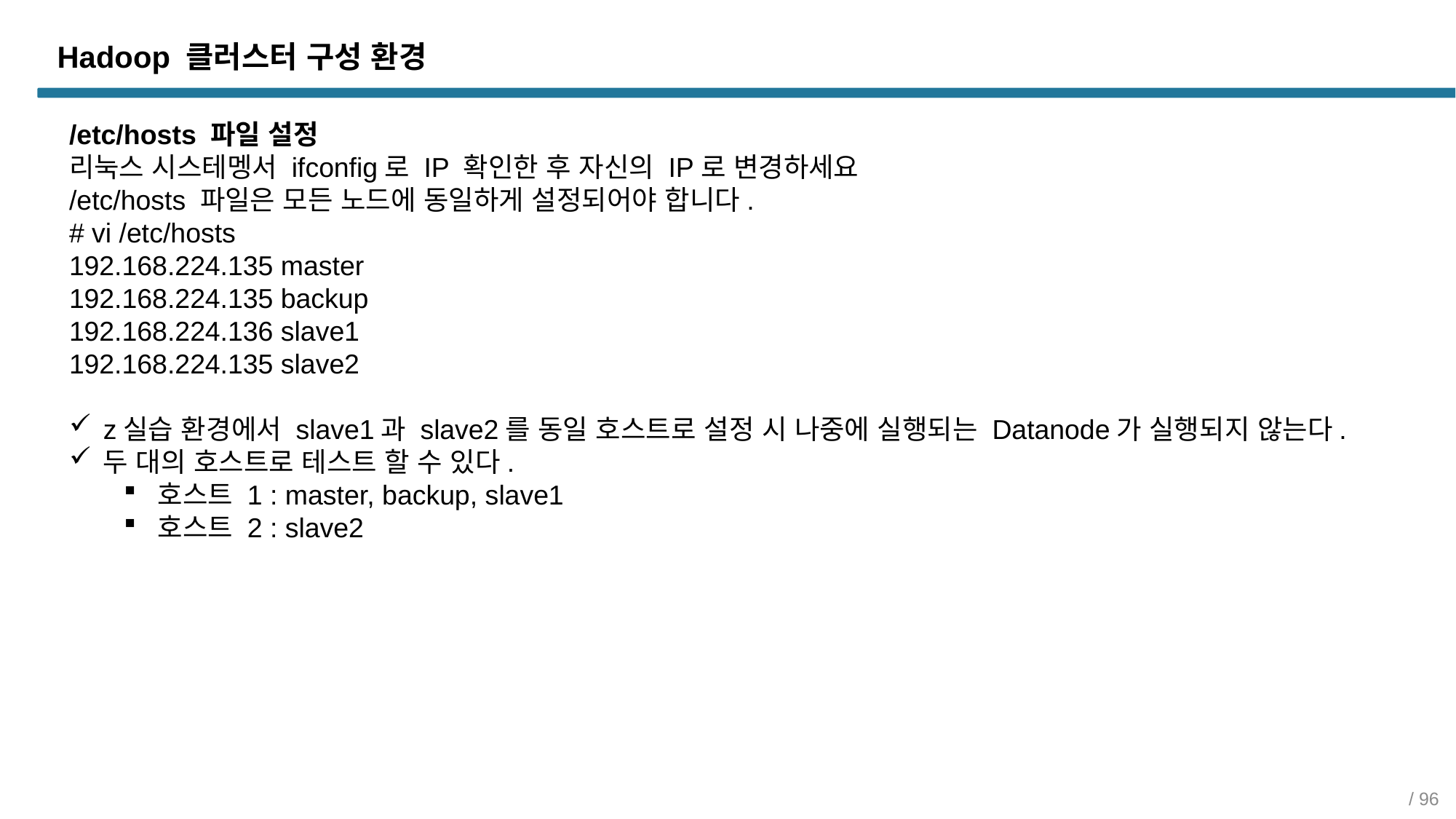

Hadoop 클러스터 구성 환경
/etc/hosts 파일 설정
리눅스 시스테멩서 ifconfig로 IP 확인한 후 자신의 IP로 변경하세요
/etc/hosts 파일은 모든 노드에 동일하게 설정되어야 합니다.
# vi /etc/hosts
192.168.224.135 master
192.168.224.135 backup
192.168.224.136 slave1
192.168.224.135 slave2

z실습 환경에서 slave1과 slave2를 동일 호스트로 설정 시 나중에 실행되는 Datanode가 실행되지 않는다.
두 대의 호스트로 테스트 할 수 있다.
호스트 1 : master, backup, slave1
호스트 2 : slave2
/ 96